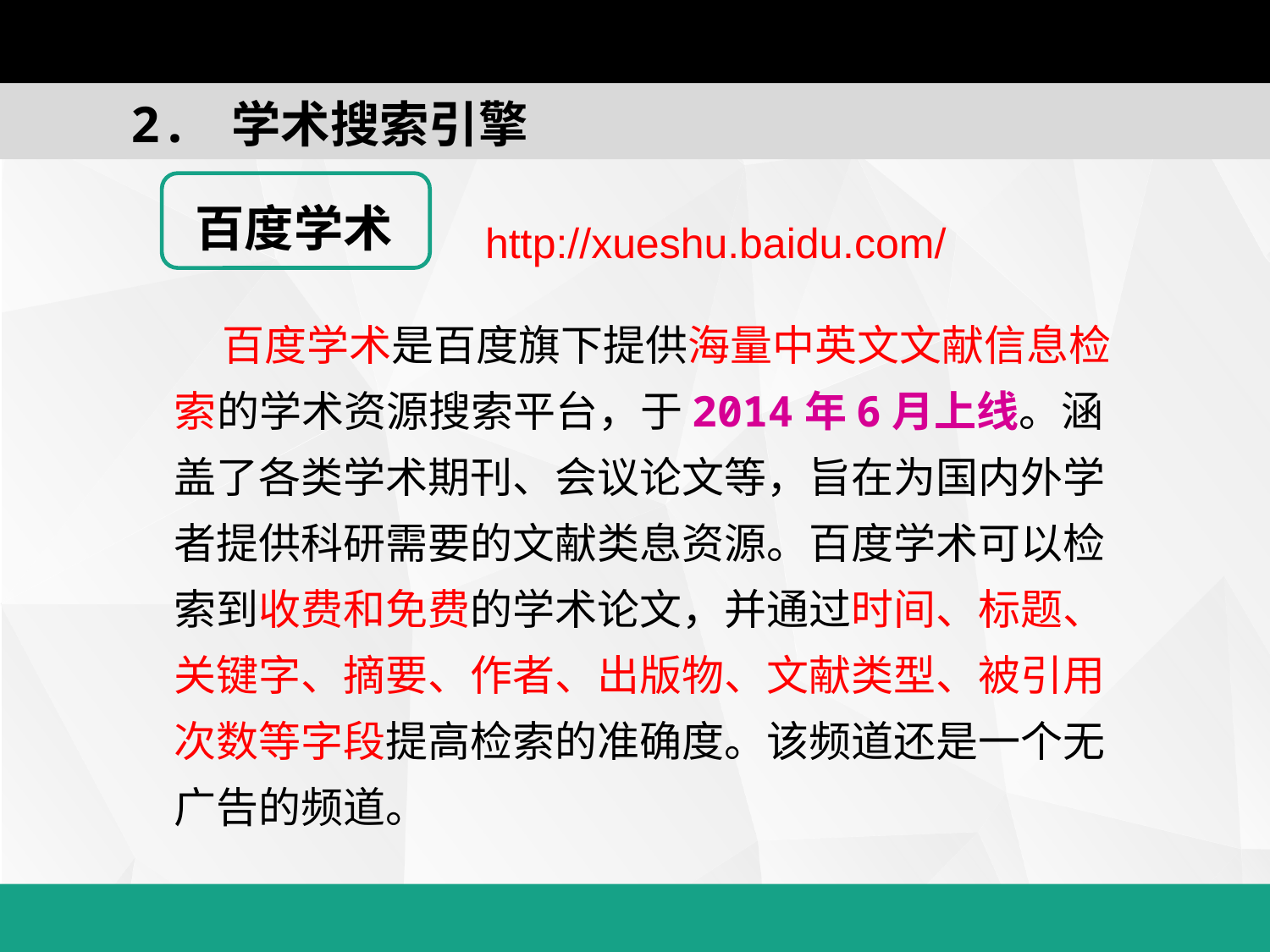

2. 学术搜索引擎

百度学术
http://xueshu.baidu.com/
    百度学术是百度旗下提供海量中英文文献信息检索的学术资源搜索平台，于2014年6月上线。涵盖了各类学术期刊、会议论文等，旨在为国内外学者提供科研需要的文献类息资源。百度学术可以检索到收费和免费的学术论文，并通过时间、标题、关键字、摘要、作者、出版物、文献类型、被引用次数等字段提高检索的准确度。该频道还是一个无广告的频道。